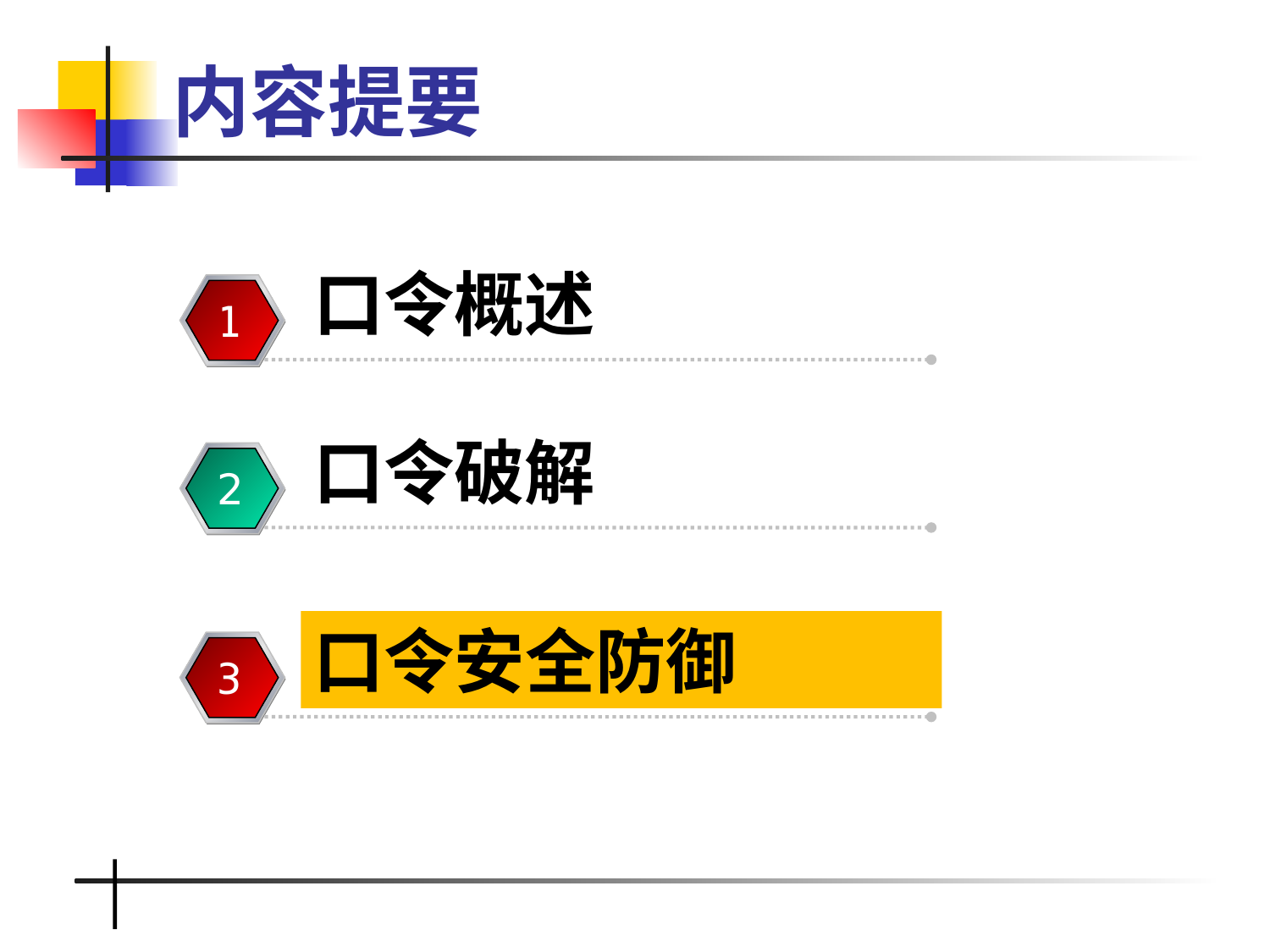

# 内容提要
口令概述

1

口令破解

2

口令安全防御

3